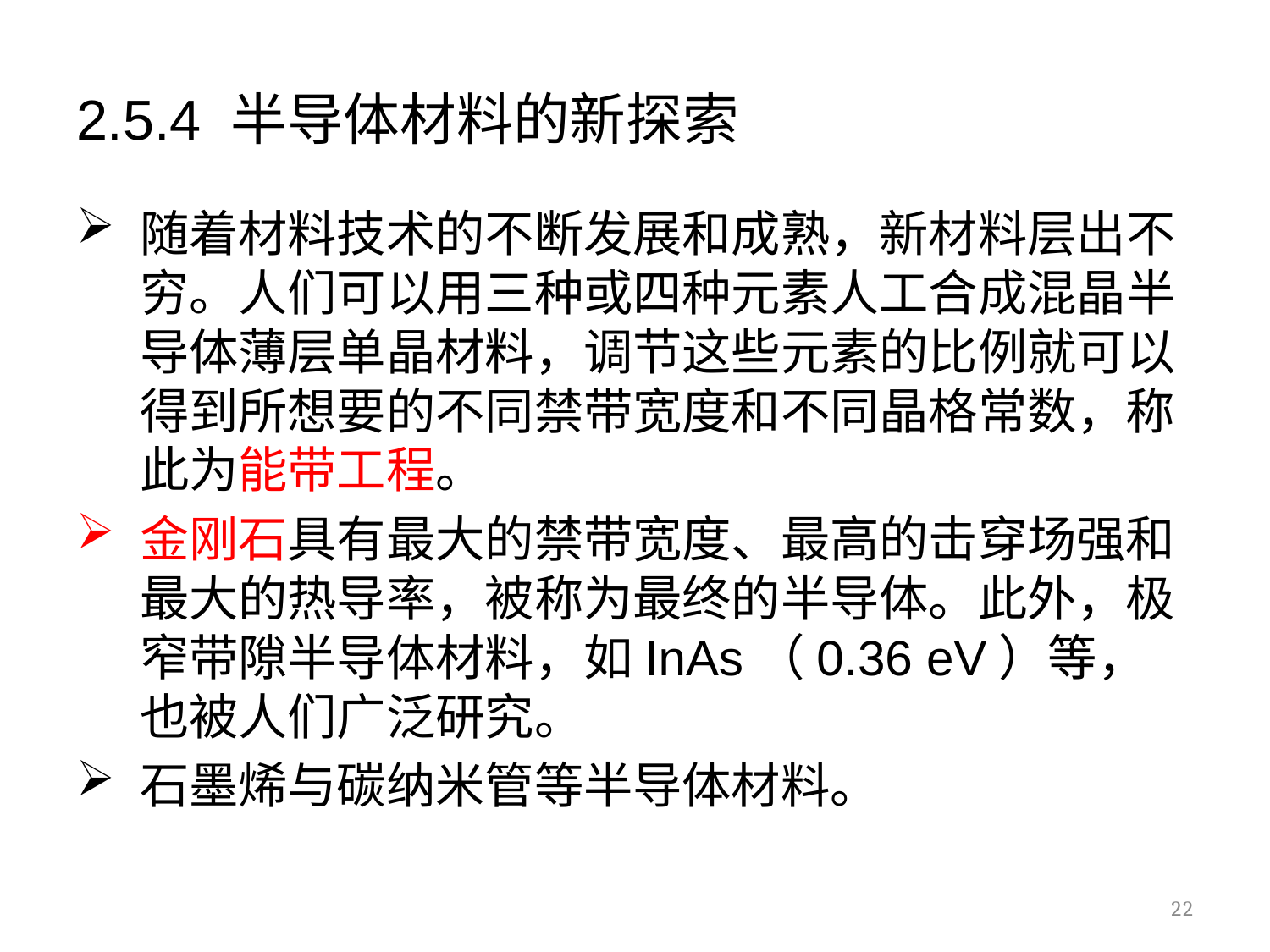

# 2.5.4 半导体材料的新探索
随着材料技术的不断发展和成熟，新材料层出不穷。人们可以用三种或四种元素人工合成混晶半导体薄层单晶材料，调节这些元素的比例就可以得到所想要的不同禁带宽度和不同晶格常数，称此为能带工程。
金刚石具有最大的禁带宽度、最高的击穿场强和最大的热导率，被称为最终的半导体。此外，极窄带隙半导体材料，如InAs（0.36 eV）等，也被人们广泛研究。
石墨烯与碳纳米管等半导体材料。

22